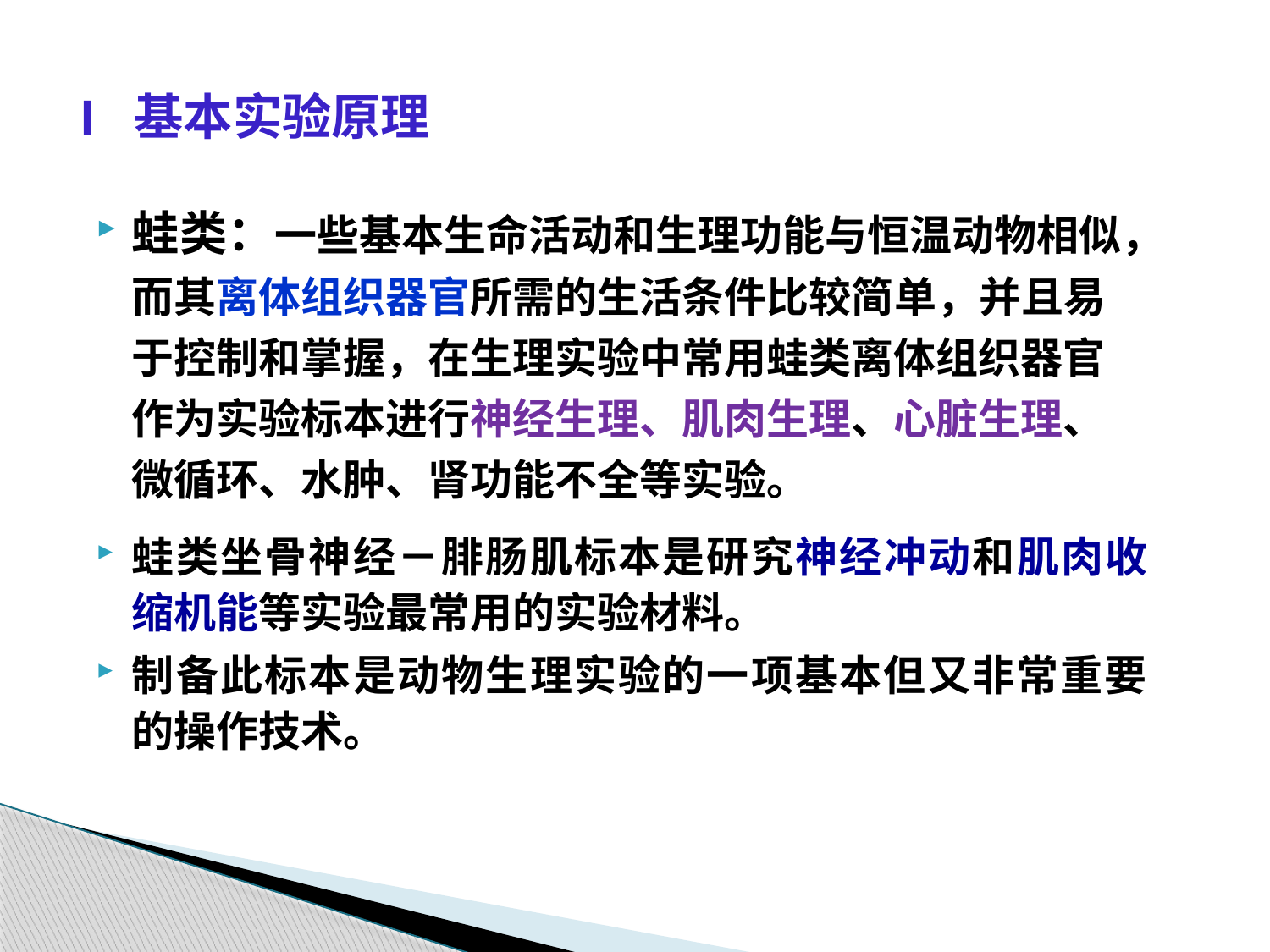

# I  基本实验原理
蛙类：一些基本生命活动和生理功能与恒温动物相似，而其离体组织器官所需的生活条件比较简单，并且易于控制和掌握，在生理实验中常用蛙类离体组织器官作为实验标本进行神经生理、肌肉生理、心脏生理、微循环、水肿、肾功能不全等实验。
蛙类坐骨神经－腓肠肌标本是研究神经冲动和肌肉收缩机能等实验最常用的实验材料。
制备此标本是动物生理实验的一项基本但又非常重要的操作技术。